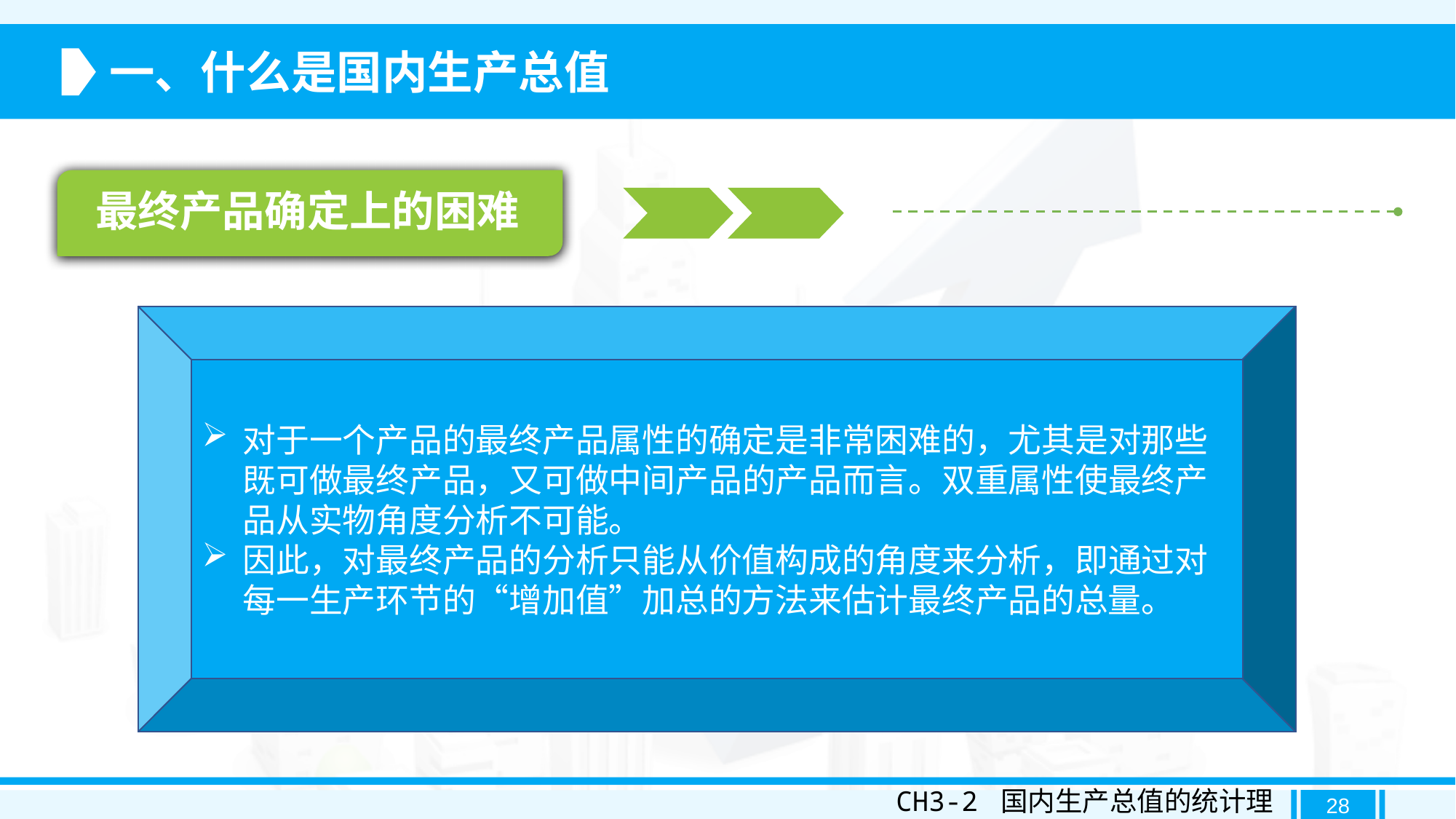

一、什么是国内生产总值

最终产品确定上的困难

对于一个产品的最终产品属性的确定是非常困难的，尤其是对那些既可做最终产品，又可做中间产品的产品而言。双重属性使最终产品从实物角度分析不可能。
因此，对最终产品的分析只能从价值构成的角度来分析，即通过对每一生产环节的“增加值”加总的方法来估计最终产品的总量。
CH3-2 国内生产总值的统计理论
28